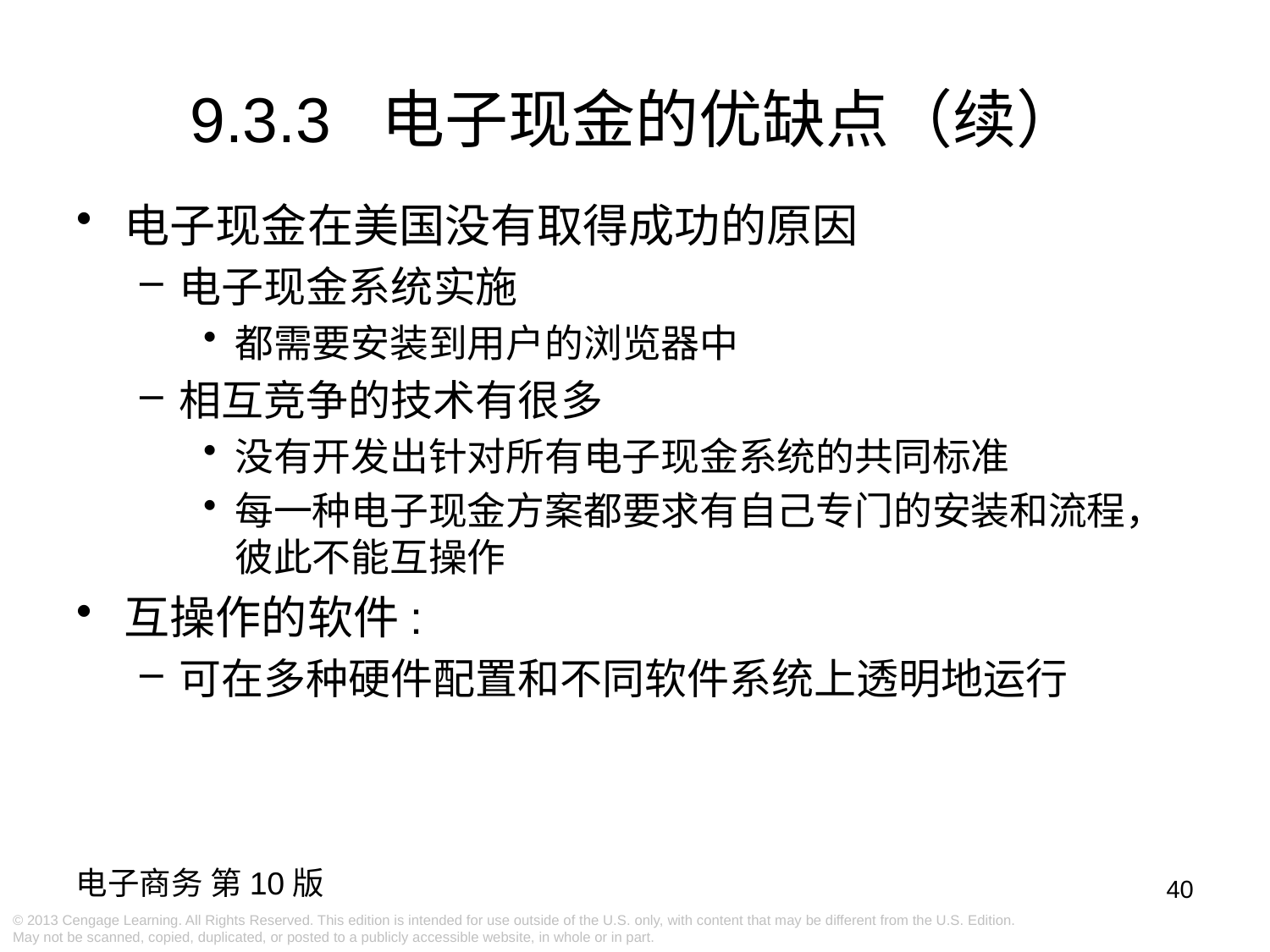

9.3.3  电子现金的优缺点（续）
电子现金在美国没有取得成功的原因
电子现金系统实施
都需要安装到用户的浏览器中
相互竞争的技术有很多
没有开发出针对所有电子现金系统的共同标准
每一种电子现金方案都要求有自己专门的安装和流程，彼此不能互操作
互操作的软件:
可在多种硬件配置和不同软件系统上透明地运行
40